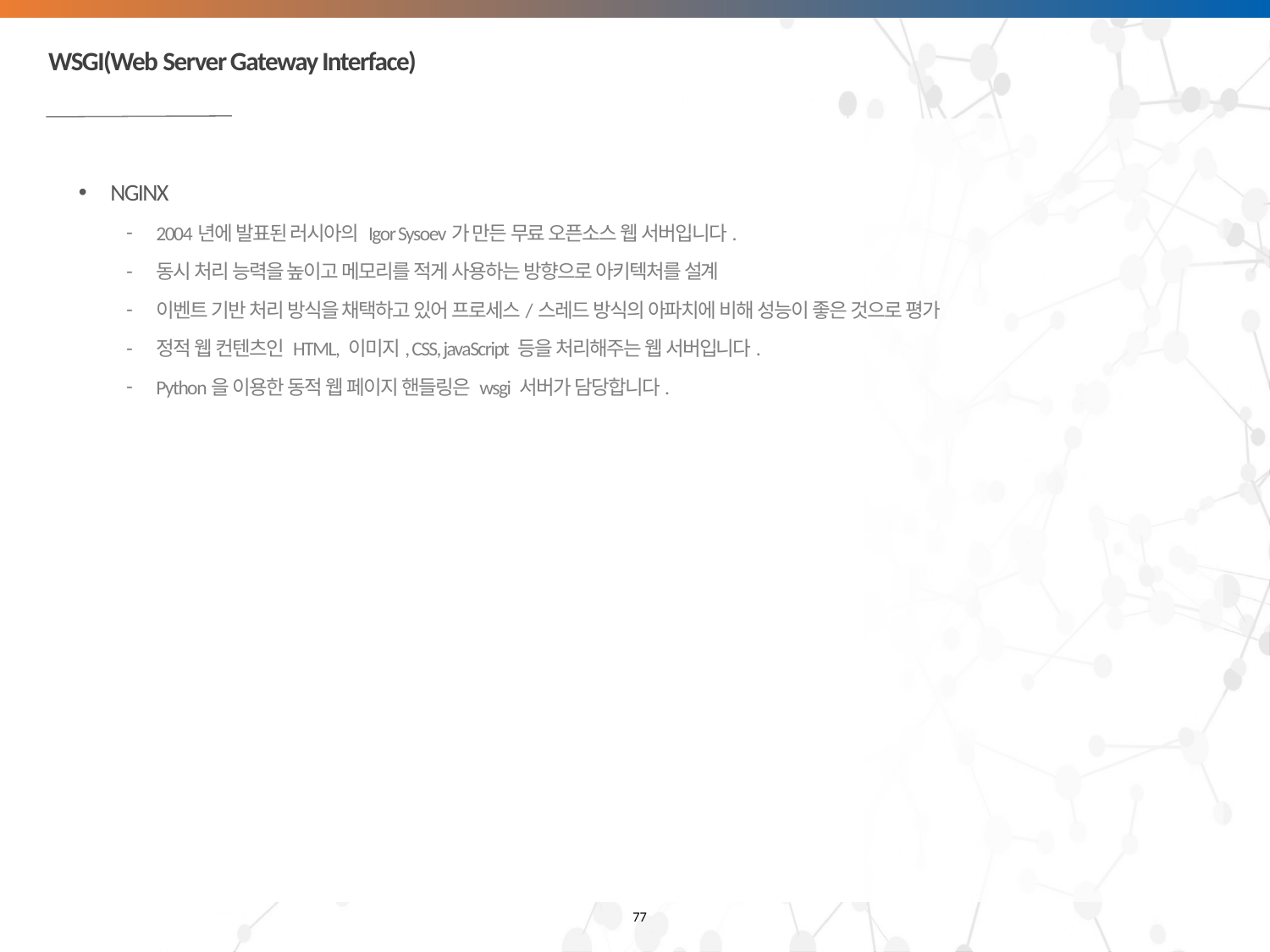

# WSGI(Web Server Gateway Interface)

NGINX
2004년에 발표된 러시아의 Igor Sysoev가 만든 무료 오픈소스 웹 서버입니다.
동시 처리 능력을 높이고 메모리를 적게 사용하는 방향으로 아키텍처를 설계
이벤트 기반 처리 방식을 채택하고 있어 프로세스/스레드 방식의 아파치에 비해 성능이 좋은 것으로 평가
정적 웹 컨텐츠인 HTML, 이미지, CSS, javaScript 등을 처리해주는 웹 서버입니다.
Python을 이용한 동적 웹 페이지 핸들링은 wsgi 서버가 담당합니다.

77